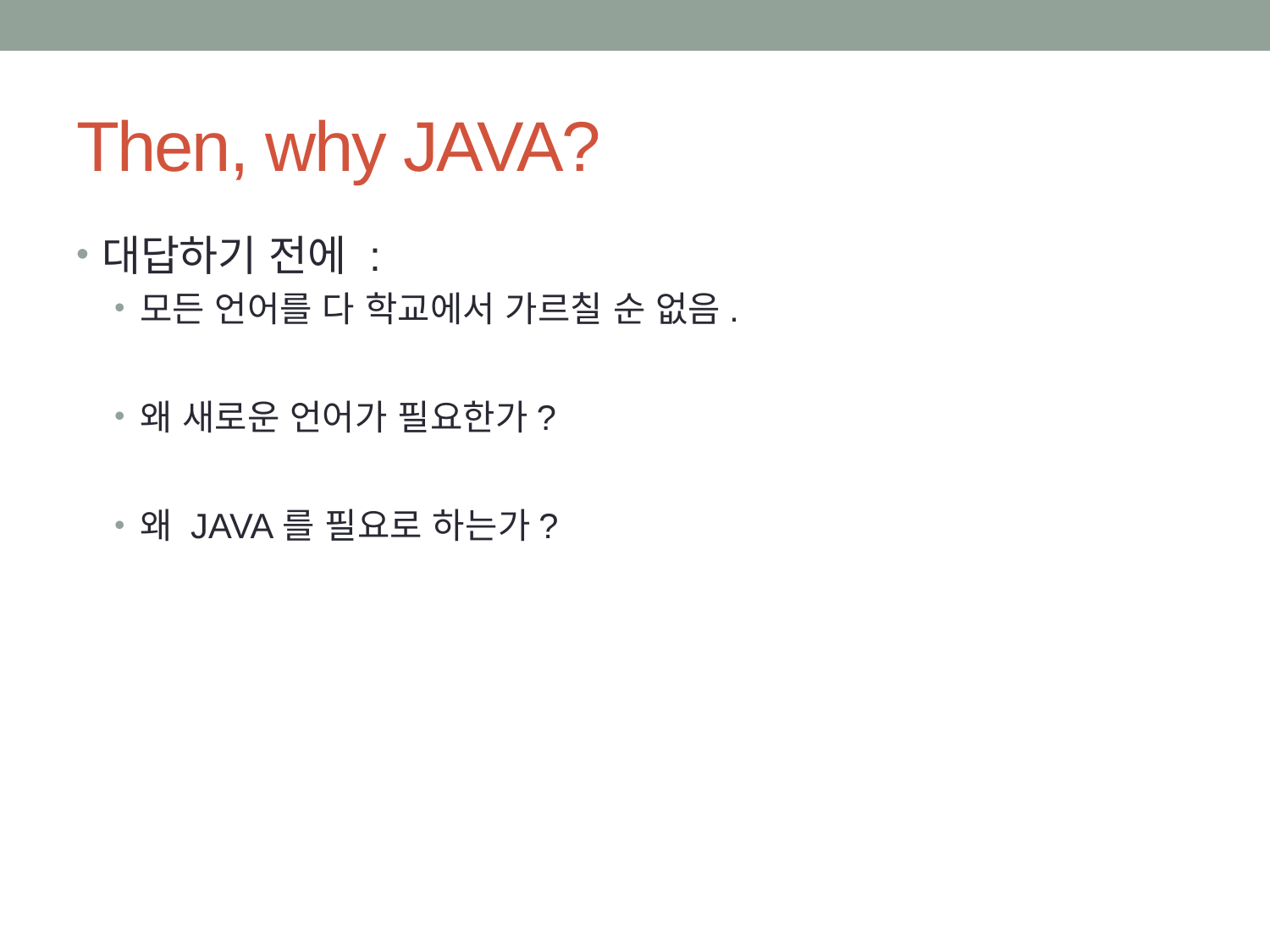

# Then, why JAVA?
대답하기 전에 :
모든 언어를 다 학교에서 가르칠 순 없음.

왜 새로운 언어가 필요한가?

왜 JAVA를 필요로 하는가?